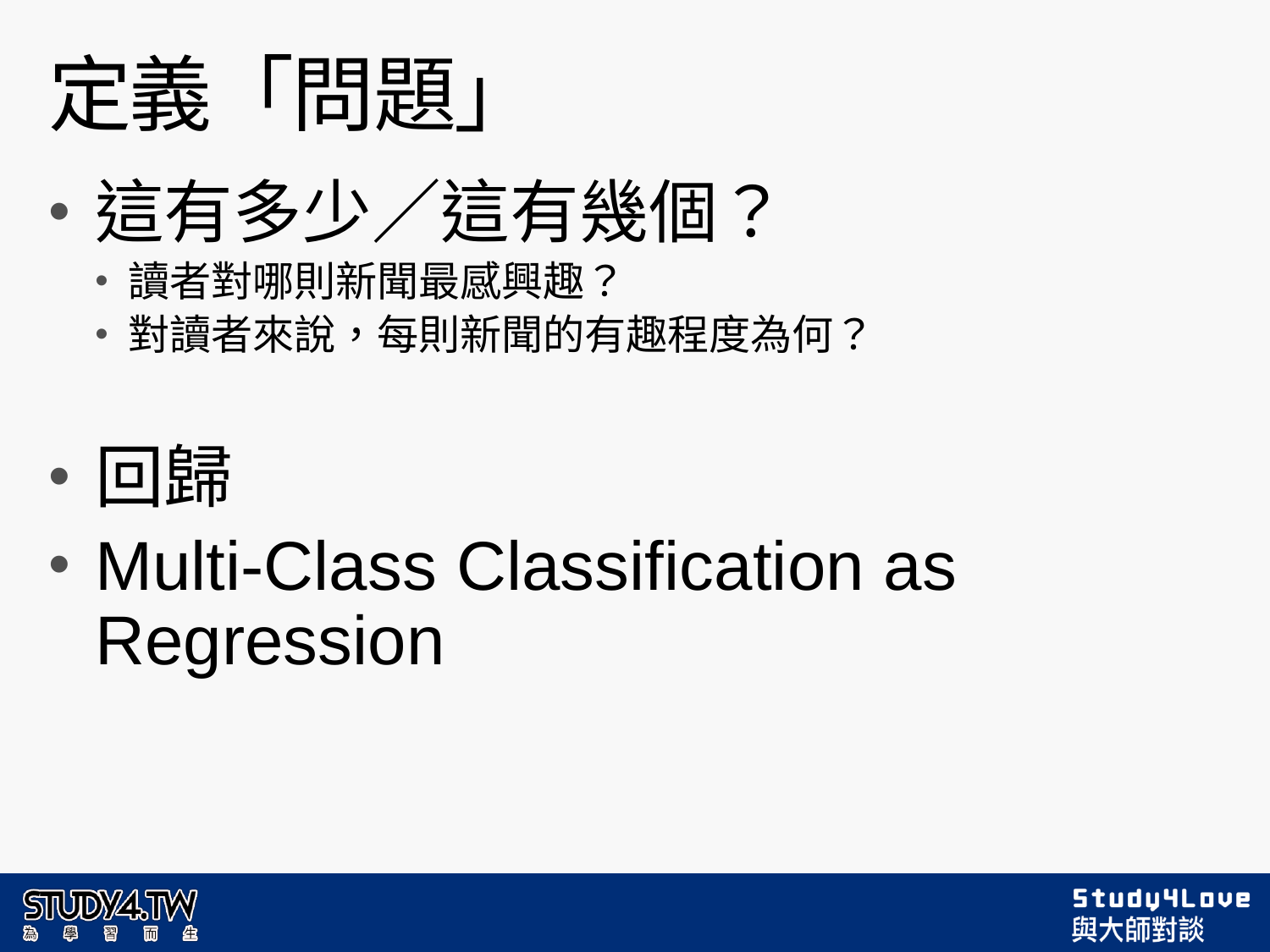

# 定義「問題」
這有多少／這有幾個？
讀者對哪則新聞最感興趣？
對讀者來說，每則新聞的有趣程度為何？

回歸
Multi-Class Classification as Regression